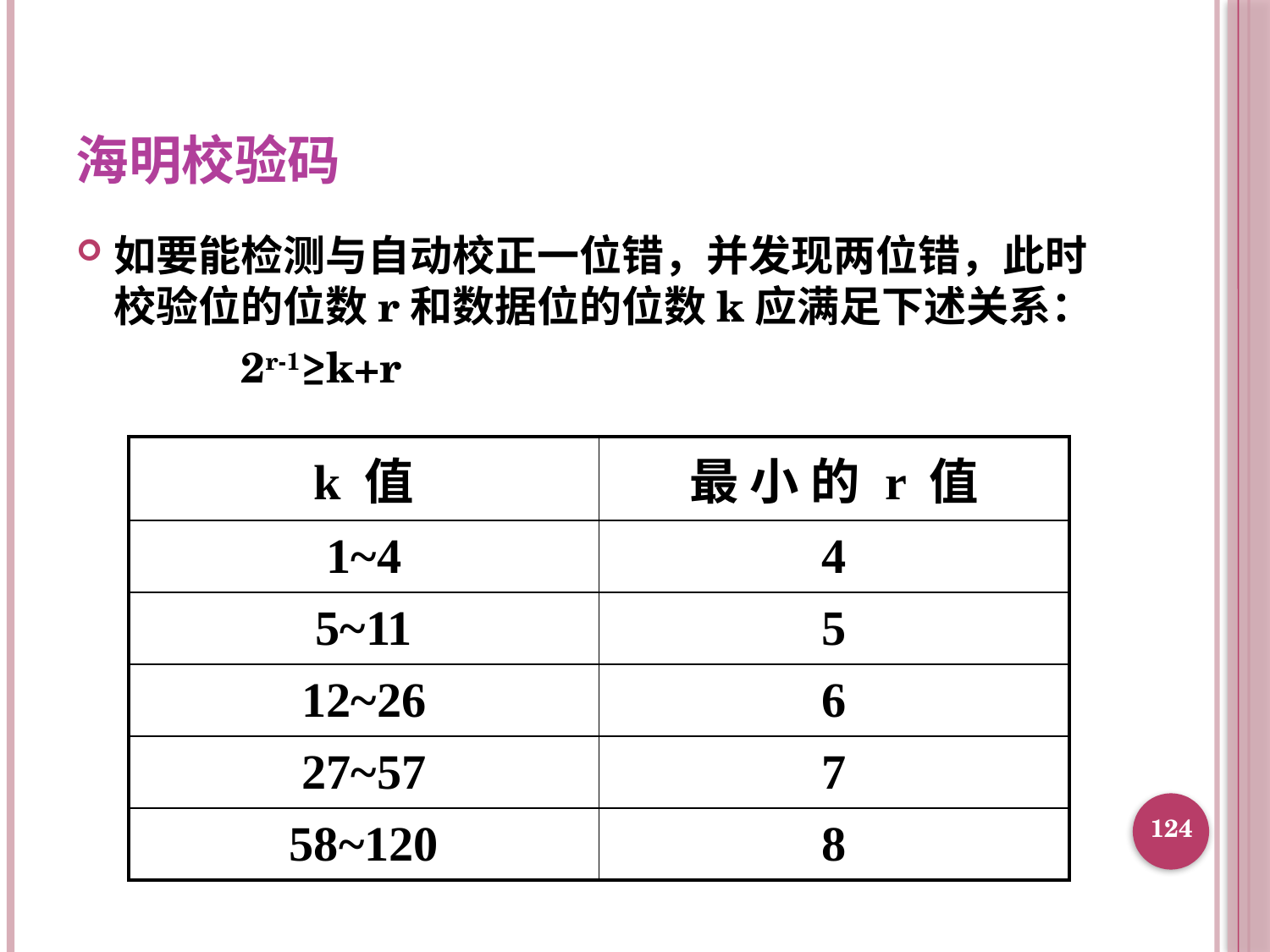

# 海明校验码
如要能检测与自动校正一位错，并发现两位错，此时校验位的位数r和数据位的位数k应满足下述关系：
		2r-1≥k+r
| k 值 | 最 小 的 r 值 |
| --- | --- |
| 1~4 | 4 |
| 5~11 | 5 |
| 12~26 | 6 |
| 27~57 | 7 |
| 58~120 | 8 |
124